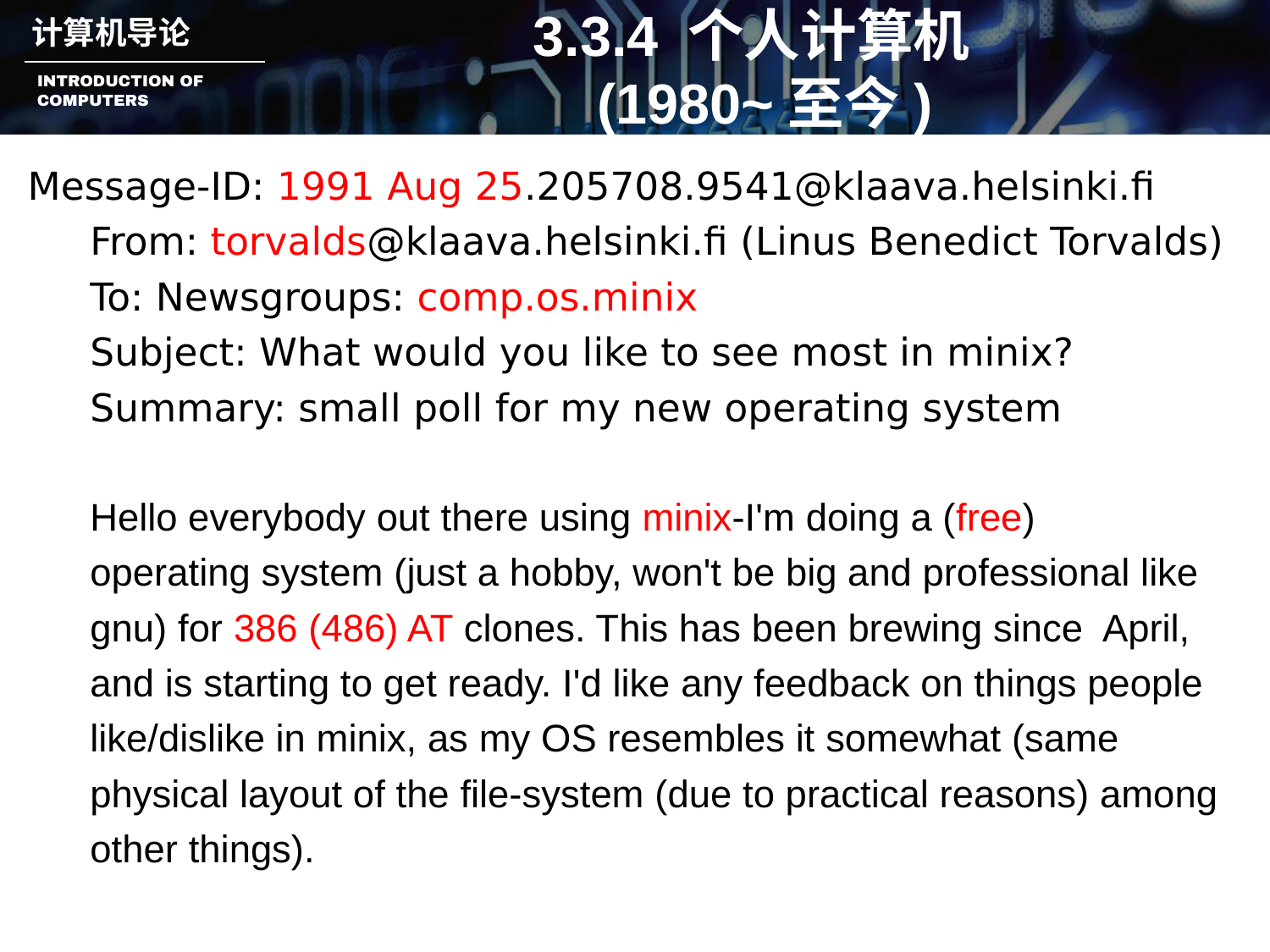

# 3.3.4 个人计算机 (1980~至今)
Message-ID: 1991 Aug 25.205708.9541@klaava.helsinki.fi
From: torvalds@klaava.helsinki.fi (Linus Benedict Torvalds)
To: Newsgroups: comp.os.minix
Subject: What would you like to see most in minix?
Summary: small poll for my new operating system
	Hello everybody out there using minix-I'm doing a (free)
operating system (just a hobby, won't be big and professional like gnu) for 386 (486) AT clones. This has been brewing since  April, and is starting to get ready. I'd like any feedback on things people like/dislike in minix, as my OS resembles it somewhat (same physical layout of the file-system (due to practical reasons) among other things).